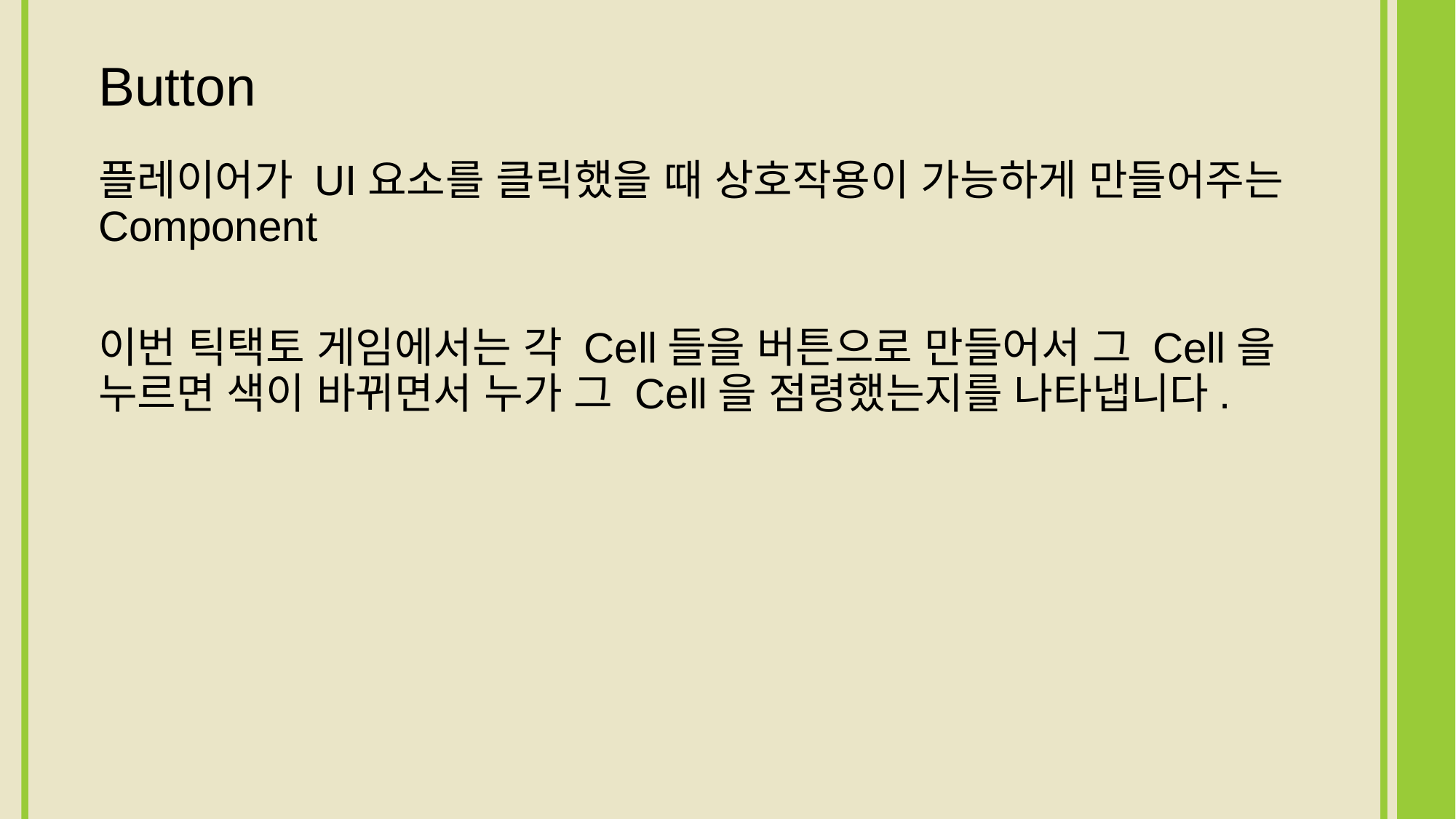

# Button
플레이어가 UI요소를 클릭했을 때 상호작용이 가능하게 만들어주는 Component

이번 틱택토 게임에서는 각 Cell들을 버튼으로 만들어서 그 Cell을 누르면 색이 바뀌면서 누가 그 Cell을 점령했는지를 나타냅니다.